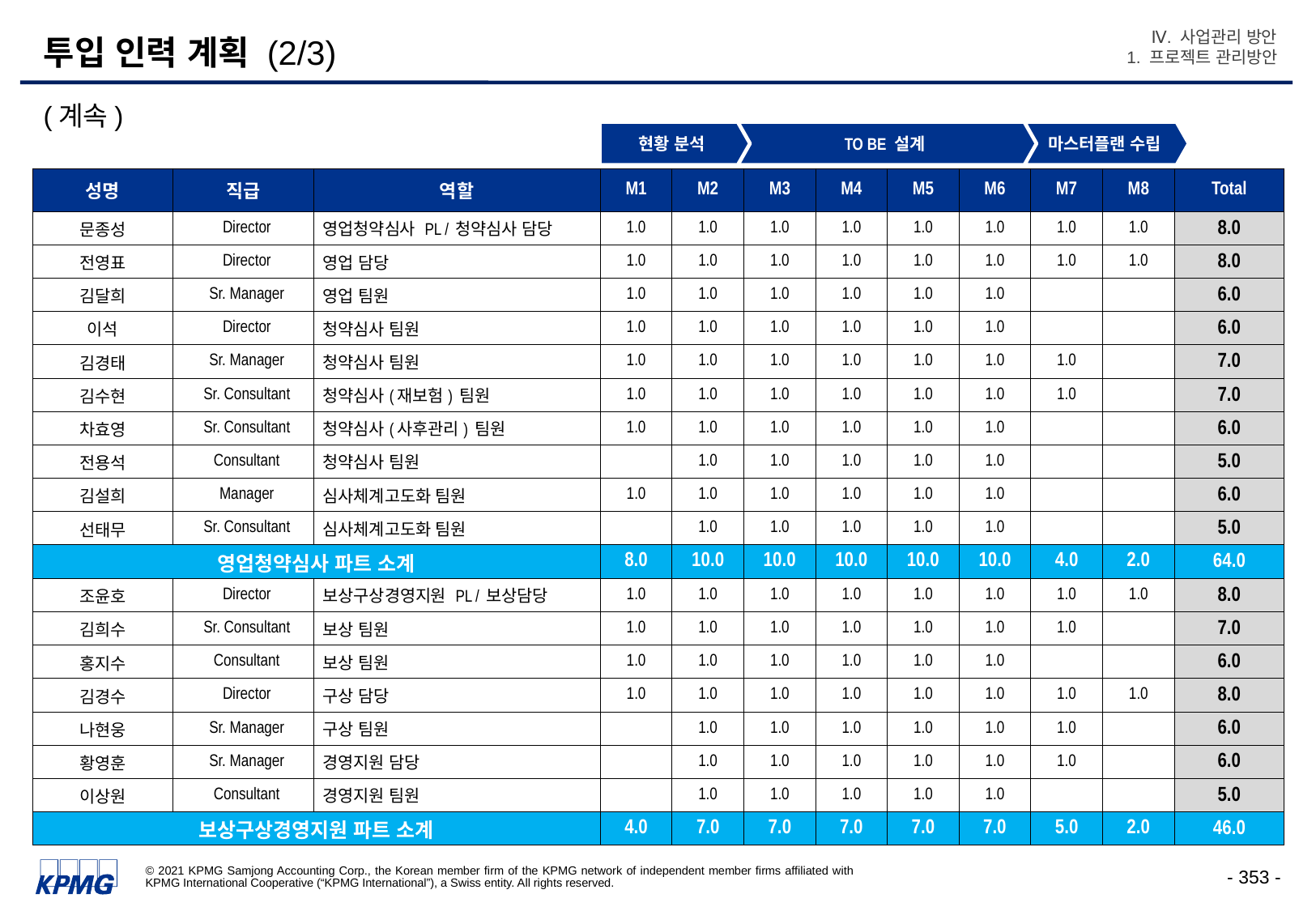

Ⅳ. 사업관리 방안
1. 프로젝트 관리방안
# 투입 인력 계획 (2/3)
(계속)
현황 분석
TO BE 설계
마스터플랜 수립
| 성명 | 직급 | 역할 | M1 | M2 | M3 | M4 | M5 | M6 | M7 | M8 | Total |
| --- | --- | --- | --- | --- | --- | --- | --- | --- | --- | --- | --- |
| 문종성 | Director | 영업청약심사 PL / 청약심사 담당 | 1.0 | 1.0 | 1.0 | 1.0 | 1.0 | 1.0 | 1.0 | 1.0 | 8.0 |
| 전영표 | Director | 영업 담당 | 1.0 | 1.0 | 1.0 | 1.0 | 1.0 | 1.0 | 1.0 | 1.0 | 8.0 |
| 김달희 | Sr. Manager | 영업 팀원 | 1.0 | 1.0 | 1.0 | 1.0 | 1.0 | 1.0 |  |  | 6.0 |
| 이석 | Director | 청약심사 팀원 | 1.0 | 1.0 | 1.0 | 1.0 | 1.0 | 1.0 |  |  | 6.0 |
| 김경태 | Sr. Manager | 청약심사 팀원 | 1.0 | 1.0 | 1.0 | 1.0 | 1.0 | 1.0 | 1.0 |  | 7.0 |
| 김수현 | Sr. Consultant | 청약심사(재보험) 팀원 | 1.0 | 1.0 | 1.0 | 1.0 | 1.0 | 1.0 | 1.0 |  | 7.0 |
| 차효영 | Sr. Consultant | 청약심사(사후관리) 팀원 | 1.0 | 1.0 | 1.0 | 1.0 | 1.0 | 1.0 |  |  | 6.0 |
| 전용석 | Consultant | 청약심사 팀원 |  | 1.0 | 1.0 | 1.0 | 1.0 | 1.0 |  |  | 5.0 |
| 김설희 | Manager | 심사체계고도화 팀원 | 1.0 | 1.0 | 1.0 | 1.0 | 1.0 | 1.0 |  |  | 6.0 |
| 선태무 | Sr. Consultant | 심사체계고도화 팀원 |  | 1.0 | 1.0 | 1.0 | 1.0 | 1.0 |  |  | 5.0 |
| 영업청약심사 파트 소계 |  |  | 8.0 | 10.0 | 10.0 | 10.0 | 10.0 | 10.0 | 4.0 | 2.0 | 64.0 |
| 조윤호 | Director | 보상구상경영지원 PL / 보상담당 | 1.0 | 1.0 | 1.0 | 1.0 | 1.0 | 1.0 | 1.0 | 1.0 | 8.0 |
| 김희수 | Sr. Consultant | 보상 팀원 | 1.0 | 1.0 | 1.0 | 1.0 | 1.0 | 1.0 | 1.0 |  | 7.0 |
| 홍지수 | Consultant | 보상 팀원 | 1.0 | 1.0 | 1.0 | 1.0 | 1.0 | 1.0 |  |  | 6.0 |
| 김경수 | Director | 구상 담당 | 1.0 | 1.0 | 1.0 | 1.0 | 1.0 | 1.0 | 1.0 | 1.0 | 8.0 |
| 나현웅 | Sr. Manager | 구상 팀원 |  | 1.0 | 1.0 | 1.0 | 1.0 | 1.0 | 1.0 |  | 6.0 |
| 황영훈 | Sr. Manager | 경영지원 담당 |  | 1.0 | 1.0 | 1.0 | 1.0 | 1.0 | 1.0 |  | 6.0 |
| 이상원 | Consultant | 경영지원 팀원 |  | 1.0 | 1.0 | 1.0 | 1.0 | 1.0 |  |  | 5.0 |
| 보상구상경영지원 파트 소계 |  |  | 4.0 | 7.0 | 7.0 | 7.0 | 7.0 | 7.0 | 5.0 | 2.0 | 46.0 |